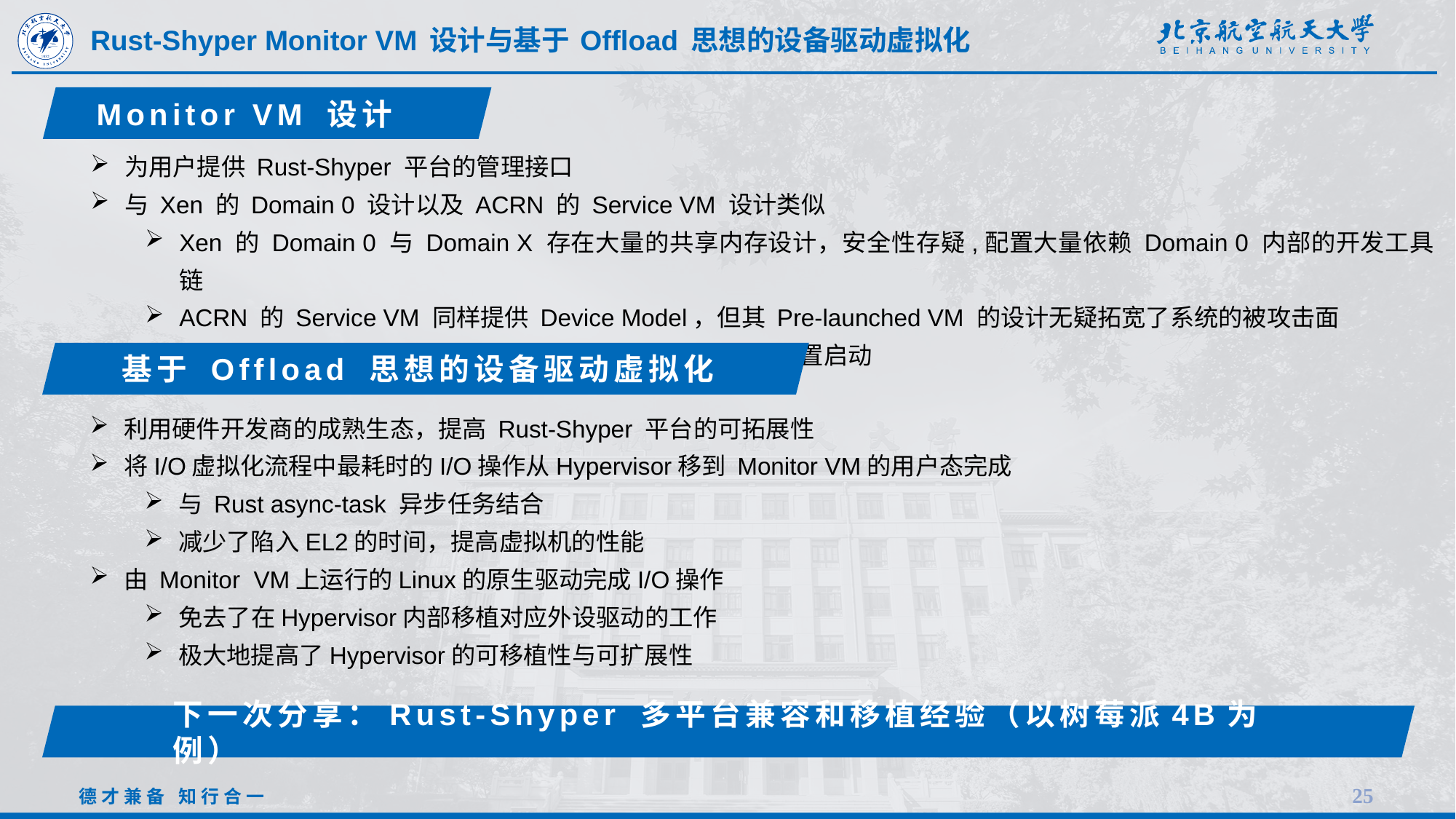

Rust-Shyper Monitor VM 设计与基于 Offload 思想的设备驱动虚拟化
Monitor VM 设计
为用户提供 Rust-Shyper 平台的管理接口
与 Xen 的 Domain 0 设计以及 ACRN 的 Service VM 设计类似
Xen 的 Domain 0 与 Domain X 存在大量的共享内存设计，安全性存疑,配置大量依赖 Domain 0 内部的开发工具链
ACRN 的 Service VM 同样提供 Device Model，但其 Pre-launched VM 的设计无疑拓宽了系统的被攻击面
Rust-Shyper 可选择丢弃 Monitor VM，实现简单可靠的静态配置启动

基于 Offload 思想的设备驱动虚拟化
利用硬件开发商的成熟生态，提高 Rust-Shyper 平台的可拓展性
将I/O虚拟化流程中最耗时的I/O操作从Hypervisor移到 Monitor VM的用户态完成
与 Rust async-task 异步任务结合
减少了陷入EL2的时间，提高虚拟机的性能
由 Monitor  VM上运行的Linux的原生驱动完成I/O操作
免去了在Hypervisor内部移植对应外设驱动的工作
极大地提高了Hypervisor的可移植性与可扩展性

下一次分享：Rust-Shyper 多平台兼容和移植经验（以树莓派4B为例）
25